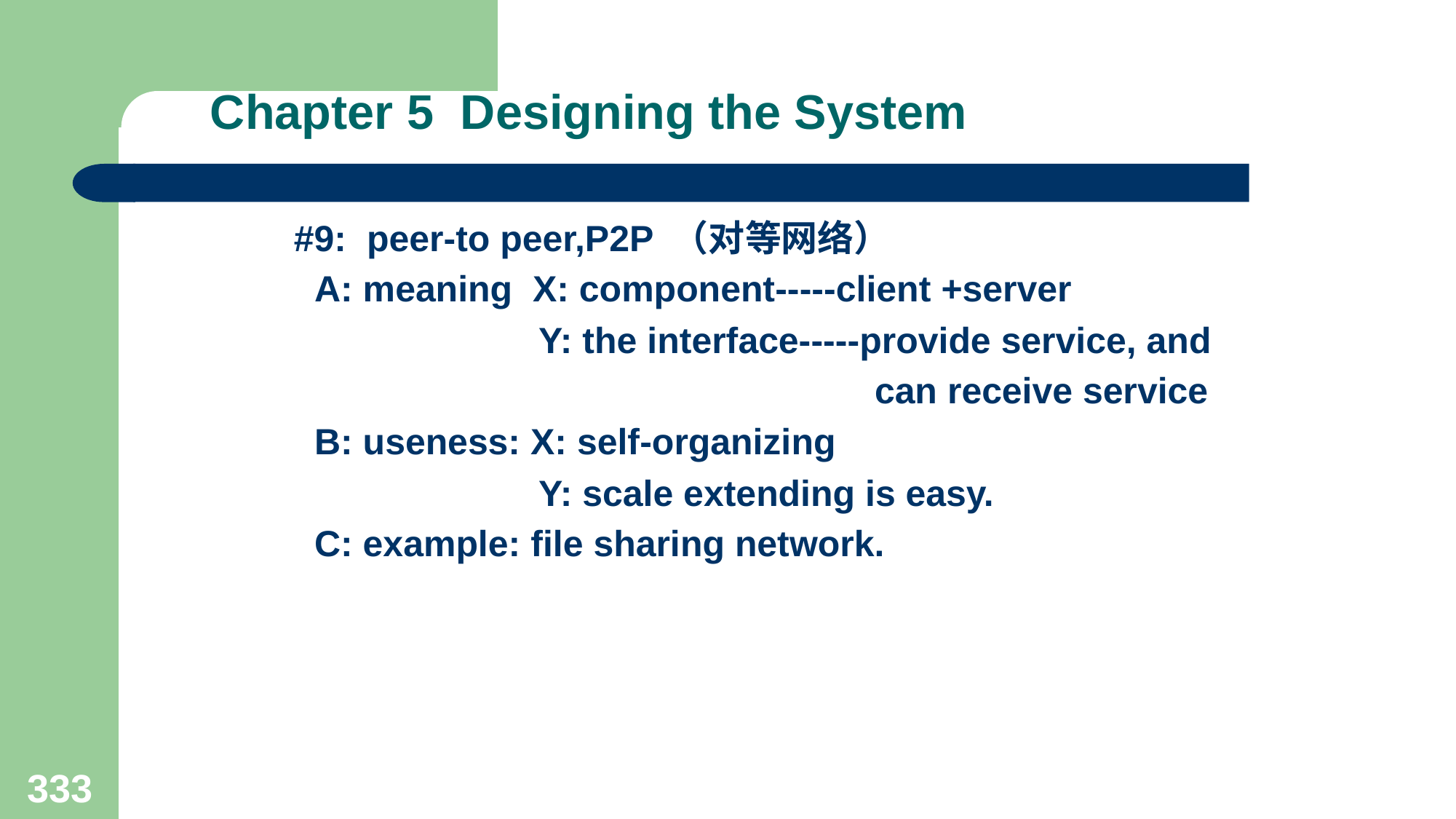

# Chapter 5  Designing the System
 #9:  peer-to peer,P2P （对等网络）
   A: meaning  X: component-----client +server
                         Y: the interface-----provide service, and
                                                          can receive service
   B: useness: X: self-organizing
                         Y: scale extending is easy.
   C: example: file sharing network.
333